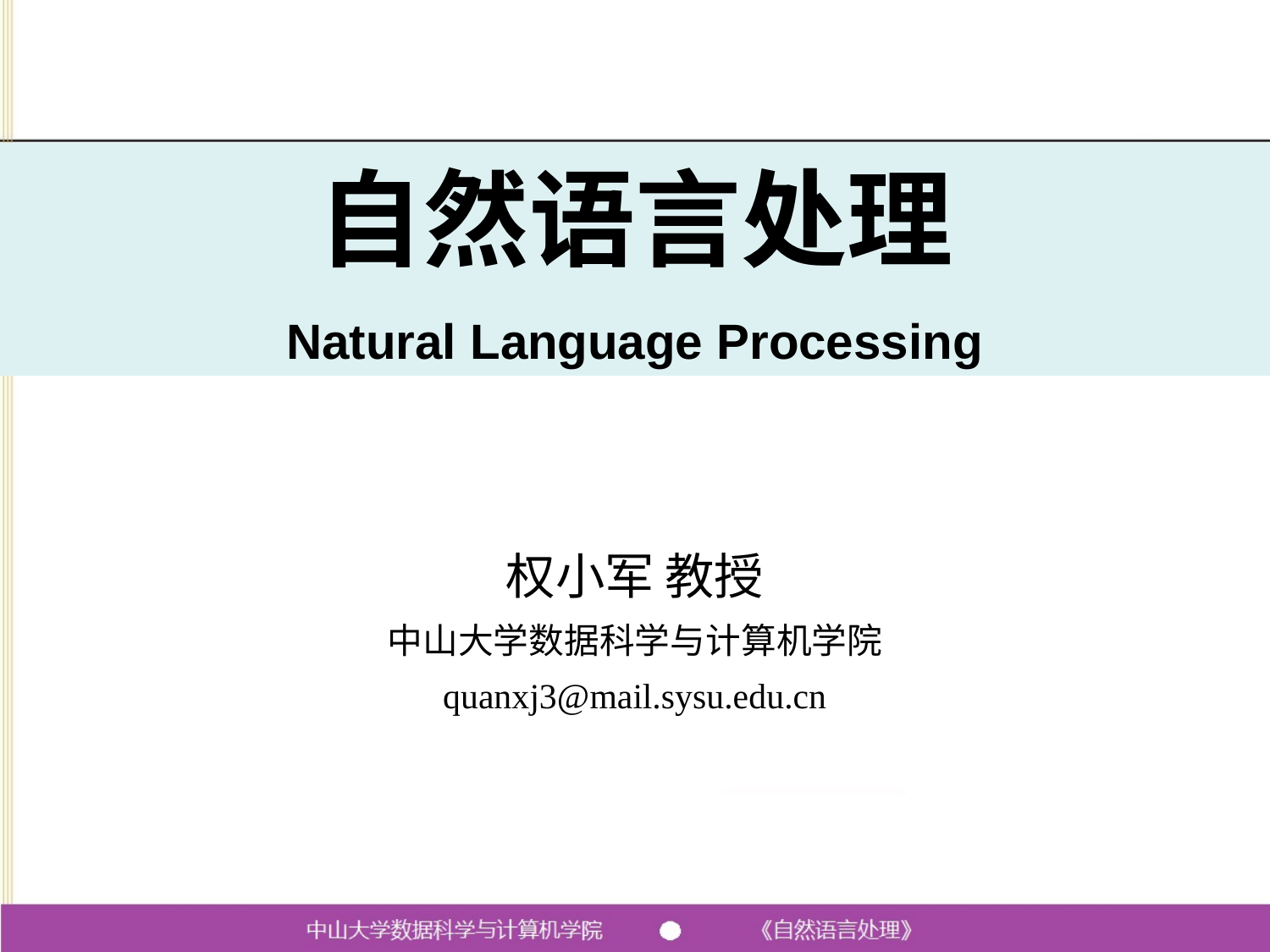

# 自然语言处理 Natural Language Processing
权小军 教授
中山大学数据科学与计算机学院
quanxj3@mail.sysu.edu.cn